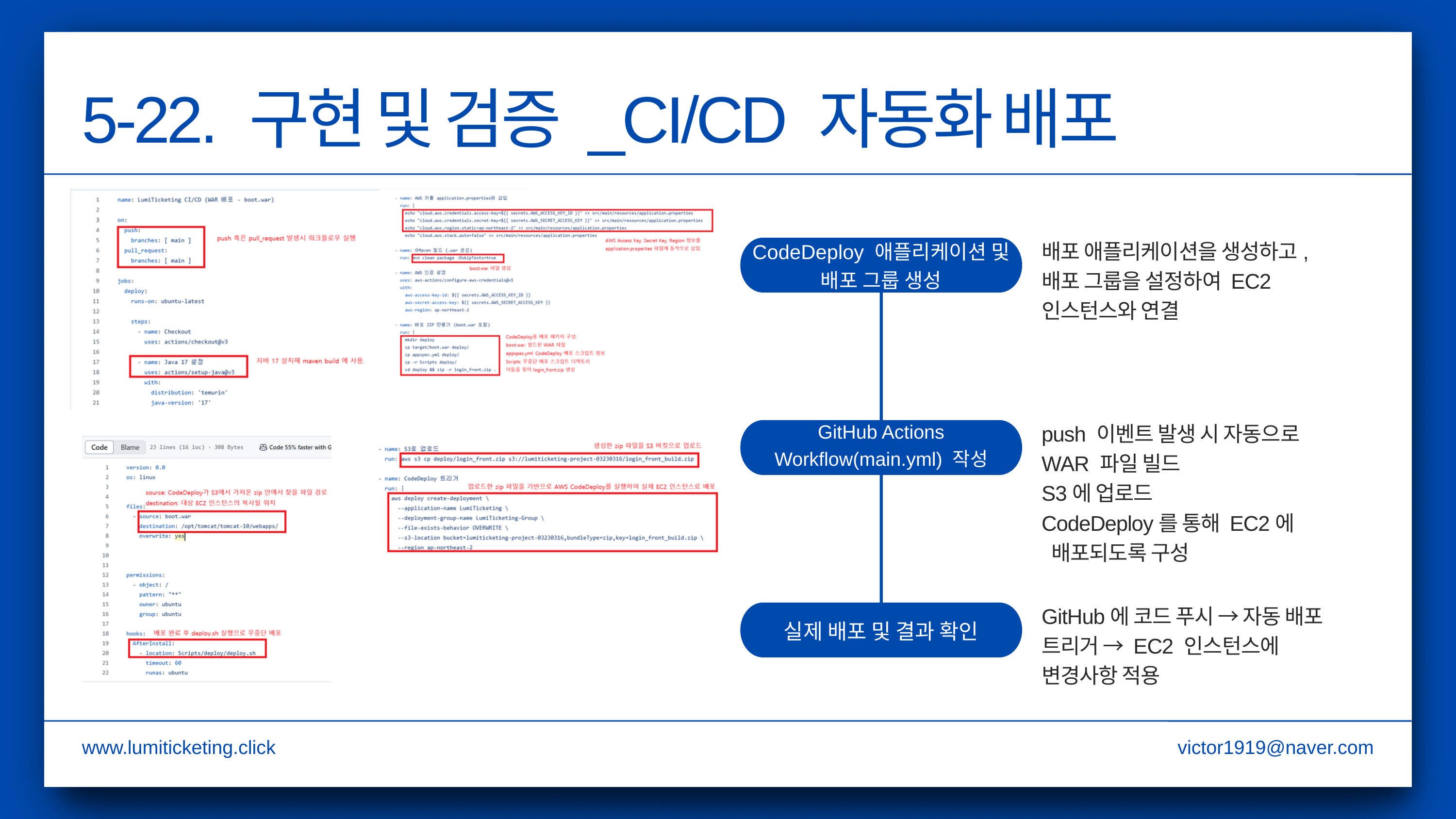

5-22. 구현 및 검증 _CI/CD 자동화 배포

배포 애플리케이션을 생성하고,
배포 그룹을 설정하여 EC2
인스턴스와 연결

CodeDeploy 애플리케이션 및 배포 그룹 생성

GitHub Actions Workflow(main.yml) 작성

push 이벤트 발생 시 자동으로
WAR 파일 빌드
S3에 업로드
CodeDeploy를 통해 EC2에
 배포되도록 구성

GitHub에 코드 푸시 → 자동 배포 트리거 → EC2 인스턴스에
변경사항 적용

실제 배포 및 결과 확인

www.lumiticketing.click
victor1919@naver.com